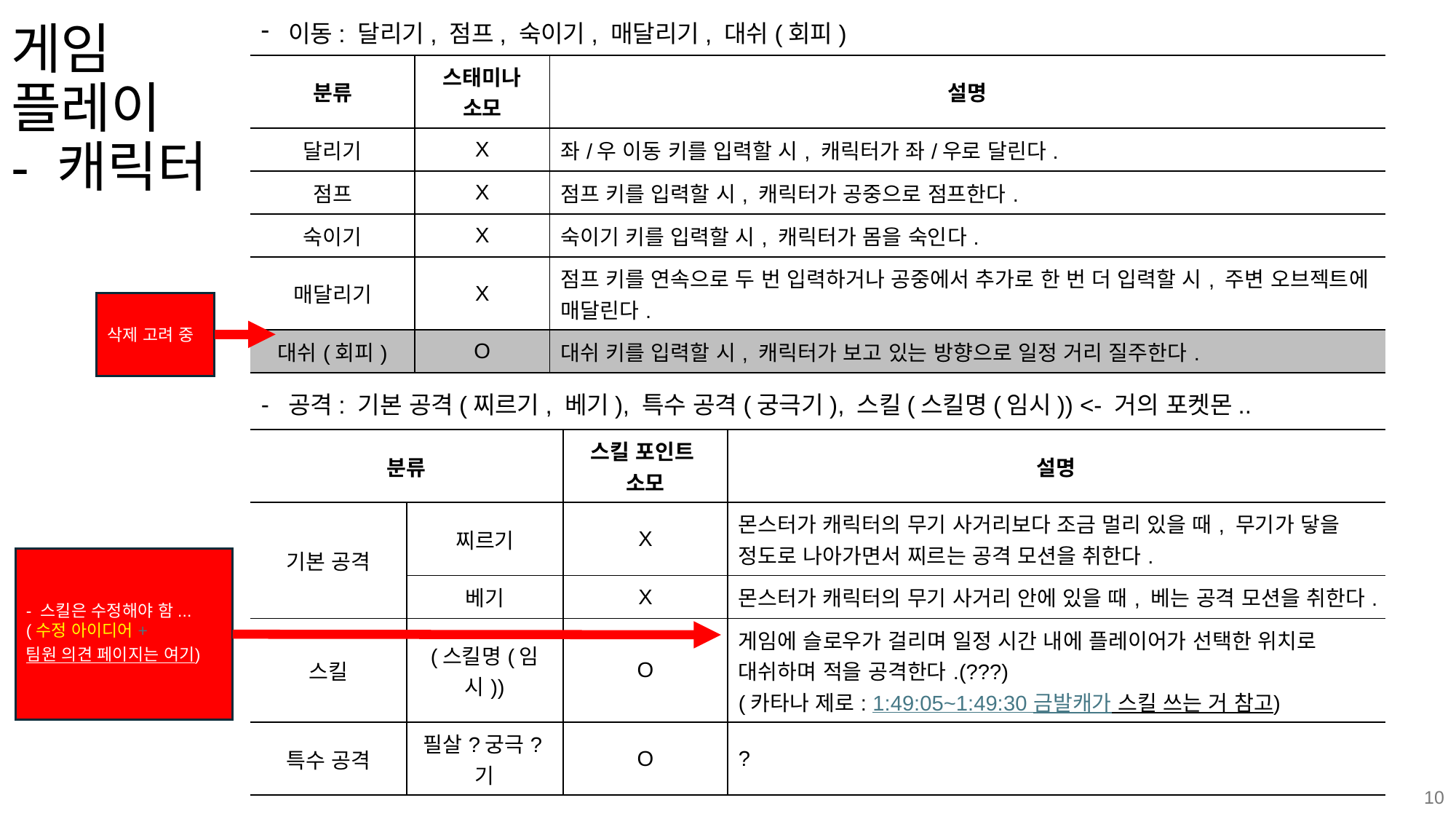

이동: 달리기, 점프, 숙이기, 매달리기, 대쉬(회피)

공격: 기본 공격(찌르기, 베기), 특수 공격(궁극기), 스킬(스킬명(임시)) <- 거의 포켓몬..

# 게임 플레이 - 캐릭터
| 분류 | 스태미나 소모 | 설명 |
| --- | --- | --- |
| 달리기 | X | 좌/우 이동 키를 입력할 시, 캐릭터가 좌/우로 달린다. |
| 점프 | X | 점프 키를 입력할 시, 캐릭터가 공중으로 점프한다. |
| 숙이기 | X | 숙이기 키를 입력할 시, 캐릭터가 몸을 숙인다. |
| 매달리기 | X | 점프 키를 연속으로 두 번 입력하거나 공중에서 추가로 한 번 더 입력할 시, 주변 오브젝트에 매달린다. |
| 대쉬(회피) | O | 대쉬 키를 입력할 시, 캐릭터가 보고 있는 방향으로 일정 거리 질주한다. |
삭제 고려 중
| 분류 |  | 스킬 포인트 소모 | 설명 |
| --- | --- | --- | --- |
| 기본 공격 | 찌르기 | X | 몬스터가 캐릭터의 무기 사거리보다 조금 멀리 있을 때, 무기가 닿을 정도로 나아가면서 찌르는 공격 모션을 취한다. |
|  | 베기 | X | 몬스터가 캐릭터의 무기 사거리 안에 있을 때, 베는 공격 모션을 취한다. |
| 스킬 | (스킬명(임시)) | O | 게임에 슬로우가 걸리며 일정 시간 내에 플레이어가 선택한 위치로 대쉬하며 적을 공격한다.(???) (카타나 제로: 1:49:05~1:49:30 금발캐가 스킬 쓰는 거 참고) |
| 특수 공격 | 필살?궁극?기 | O | ? |
- 스킬은 수정해야 함...
(수정 아이디어 +
팀원 의견 페이지는 여기)
10